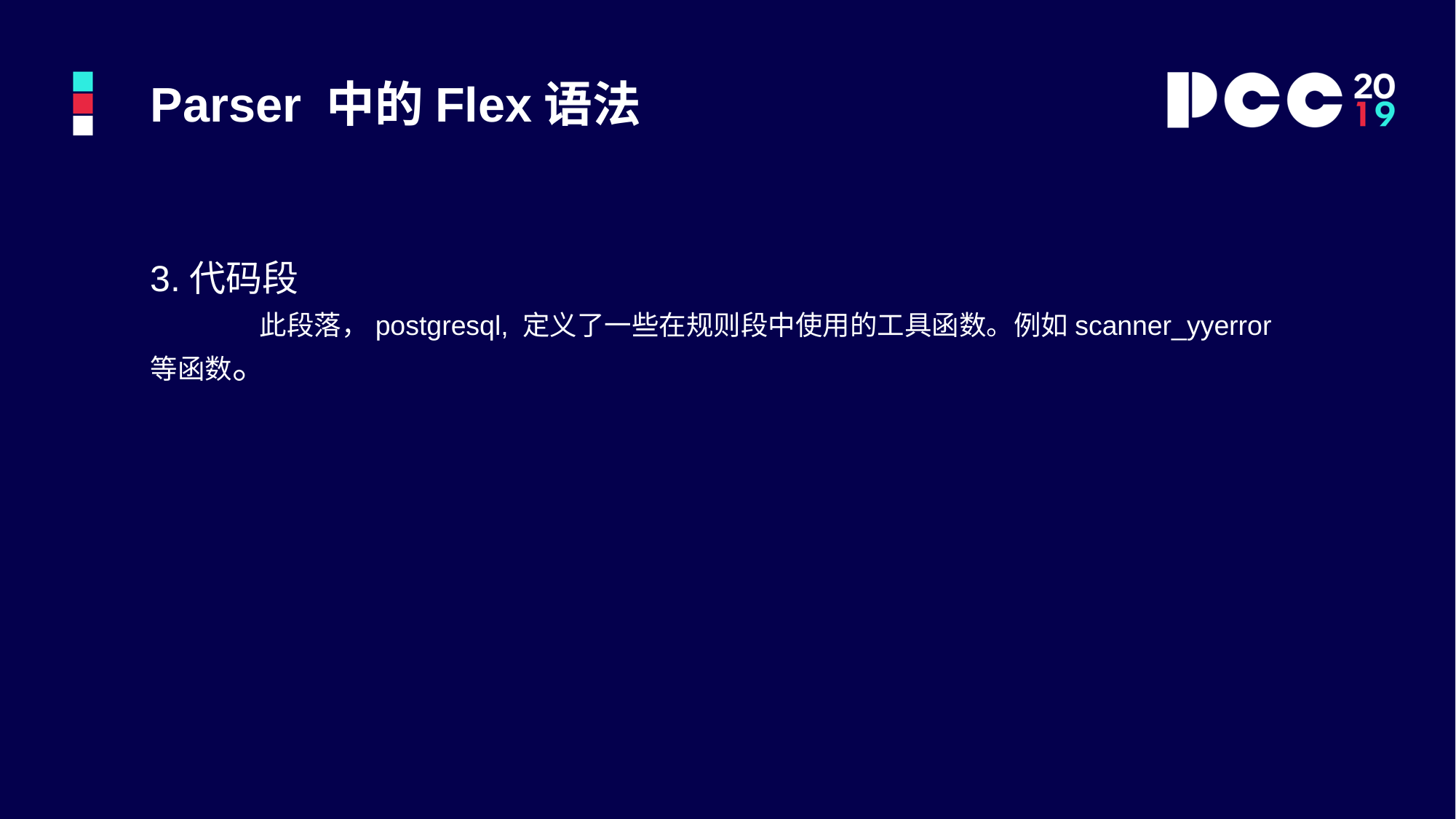

Parser 中的Flex语法
3.代码段
	此段落，postgresql, 定义了一些在规则段中使用的工具函数。例如scanner_yyerror等函数。